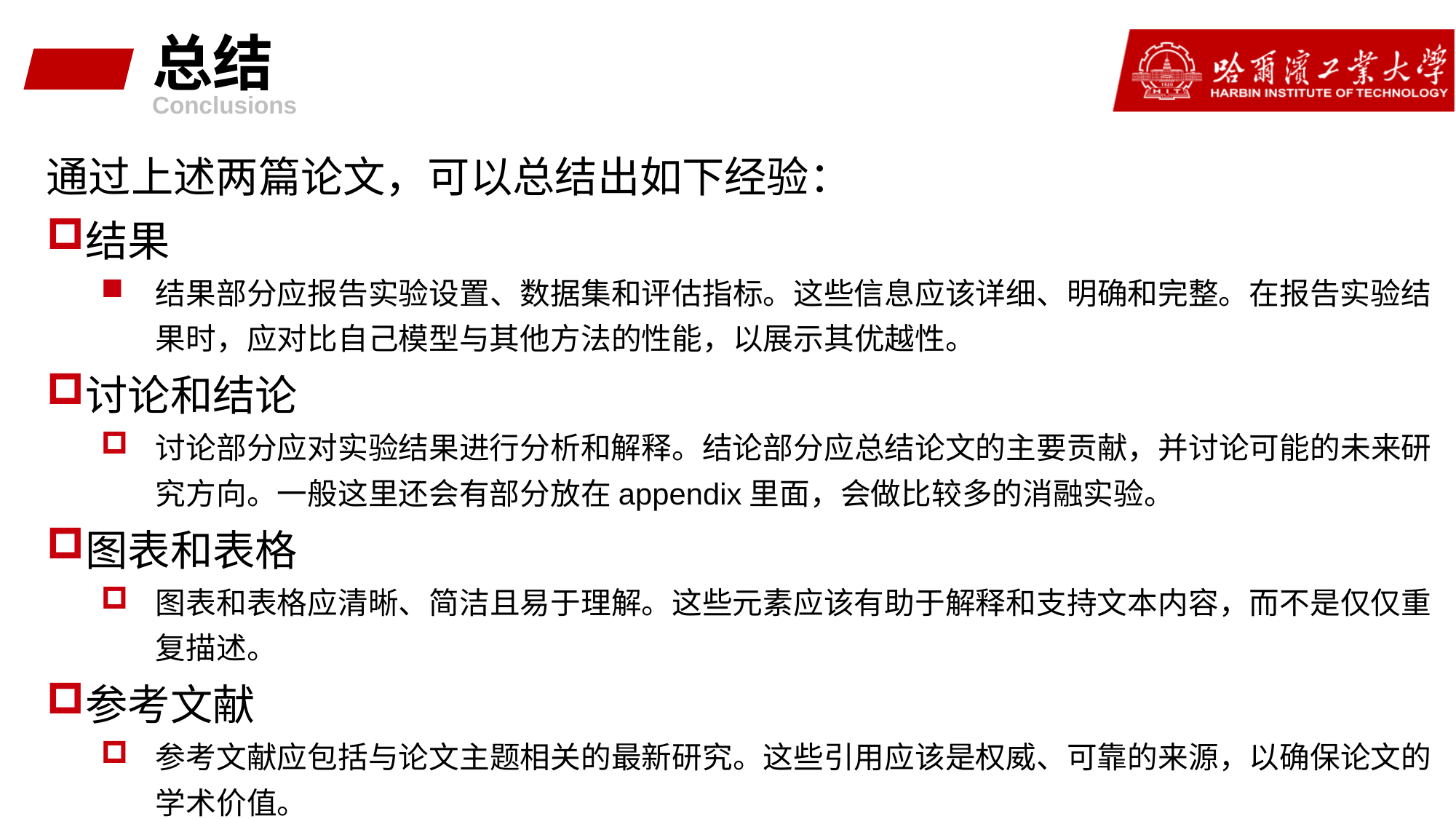

# 总结
Conclusions
通过上述两篇论文，可以总结出如下经验：
结果
结果部分应报告实验设置、数据集和评估指标。这些信息应该详细、明确和完整。在报告实验结果时，应对比自己模型与其他方法的性能，以展示其优越性。
讨论和结论
讨论部分应对实验结果进行分析和解释。结论部分应总结论文的主要贡献，并讨论可能的未来研究方向。一般这里还会有部分放在appendix里面，会做比较多的消融实验。
图表和表格
图表和表格应清晰、简洁且易于理解。这些元素应该有助于解释和支持文本内容，而不是仅仅重复描述。
参考文献
参考文献应包括与论文主题相关的最新研究。这些引用应该是权威、可靠的来源，以确保论文的学术价值。